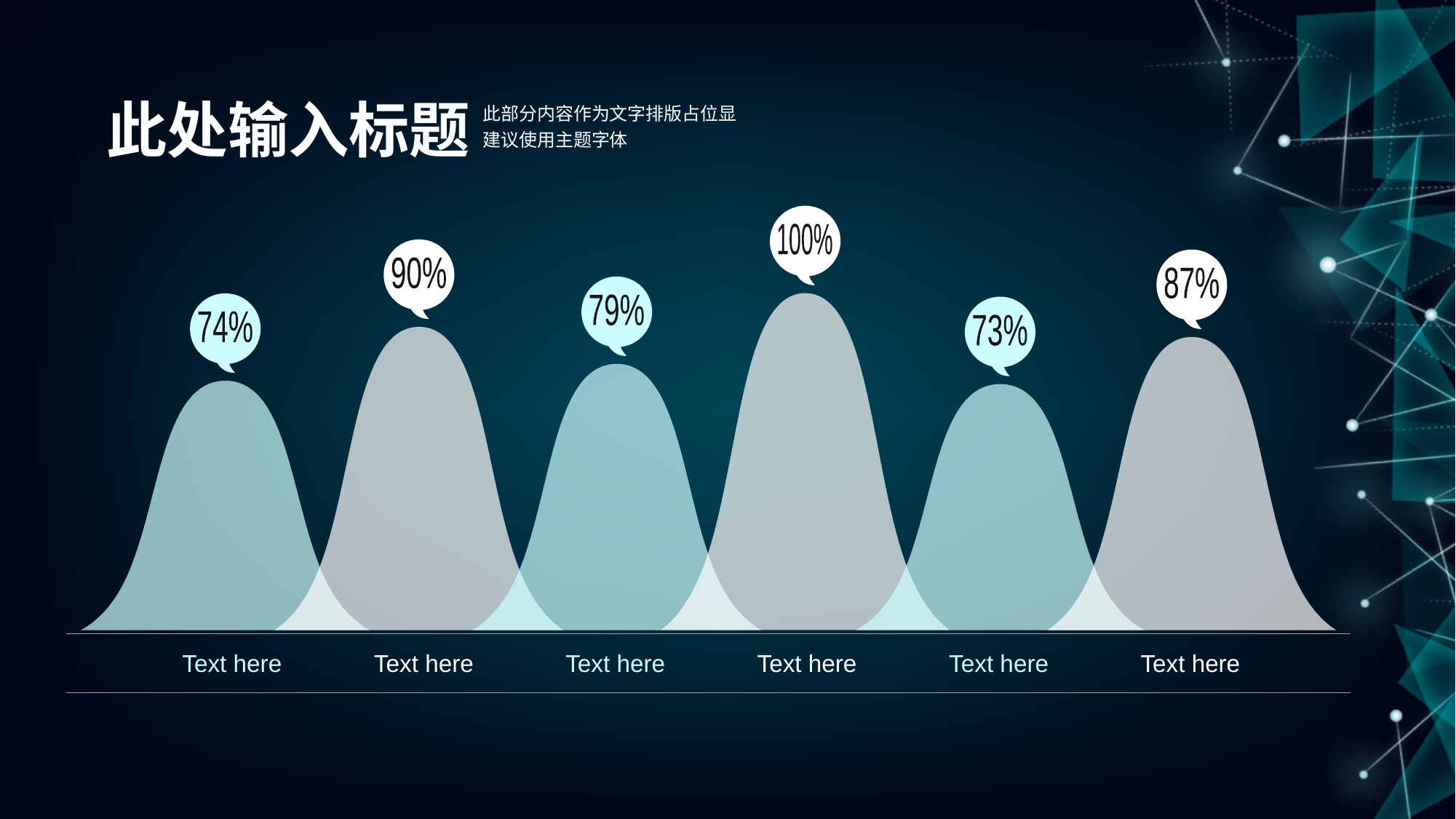

此处输入标题
此部分内容作为文字排版占位显
建议使用主题字体

100%

90%
87%

79%

74%
73%

Text here
Text here
Text here
Text here
Text here
Text here